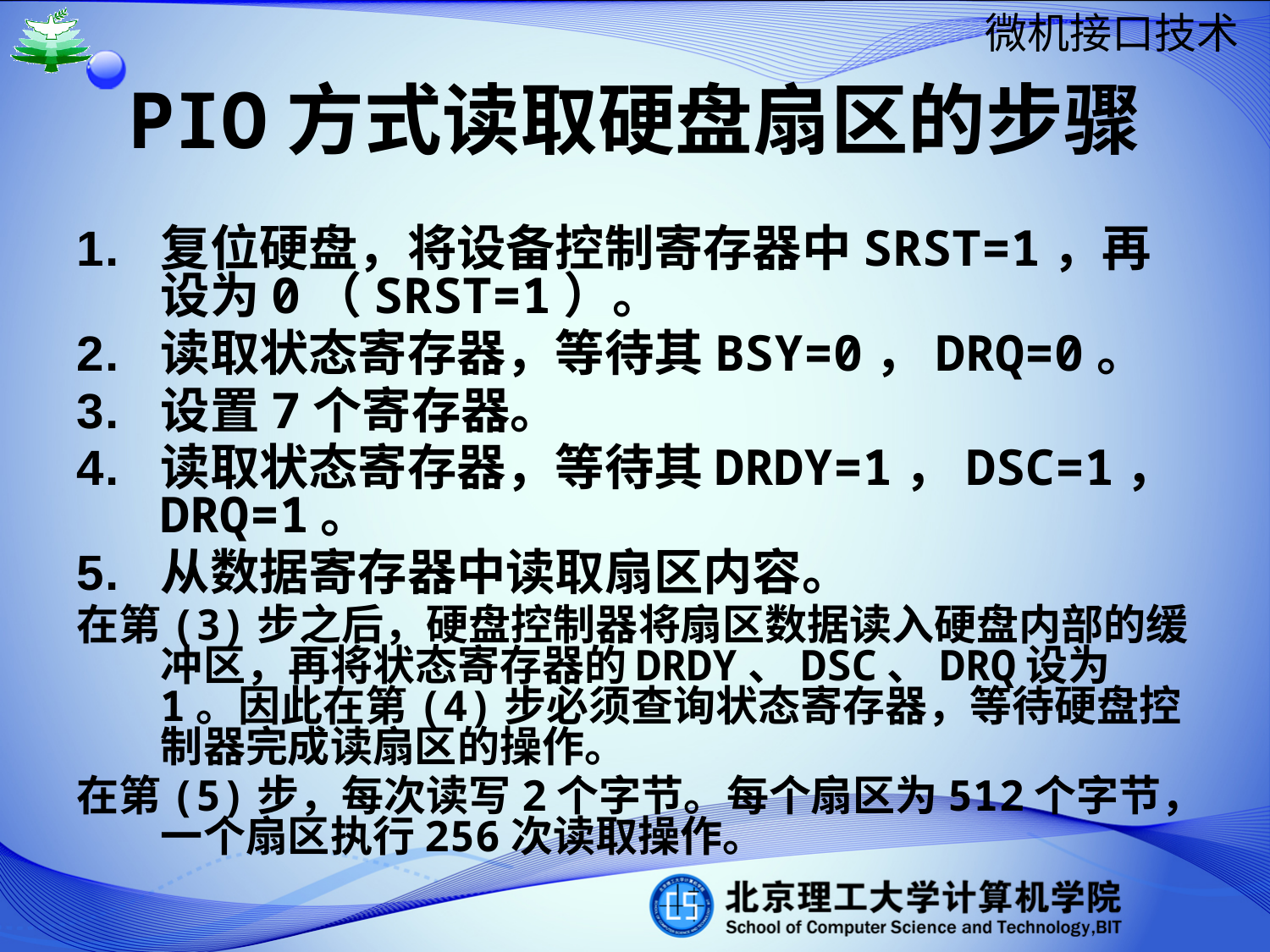

# PIO方式读取硬盘扇区的步骤
复位硬盘，将设备控制寄存器中SRST=1，再设为0（SRST=1）。
读取状态寄存器，等待其BSY=0，DRQ=0。
设置7个寄存器。
读取状态寄存器，等待其DRDY=1，DSC=1，DRQ=1。
从数据寄存器中读取扇区内容。
在第(3)步之后，硬盘控制器将扇区数据读入硬盘内部的缓冲区，再将状态寄存器的DRDY、DSC、DRQ设为1。因此在第(4)步必须查询状态寄存器，等待硬盘控制器完成读扇区的操作。
在第(5)步，每次读写2个字节。每个扇区为512个字节，一个扇区执行256次读取操作。